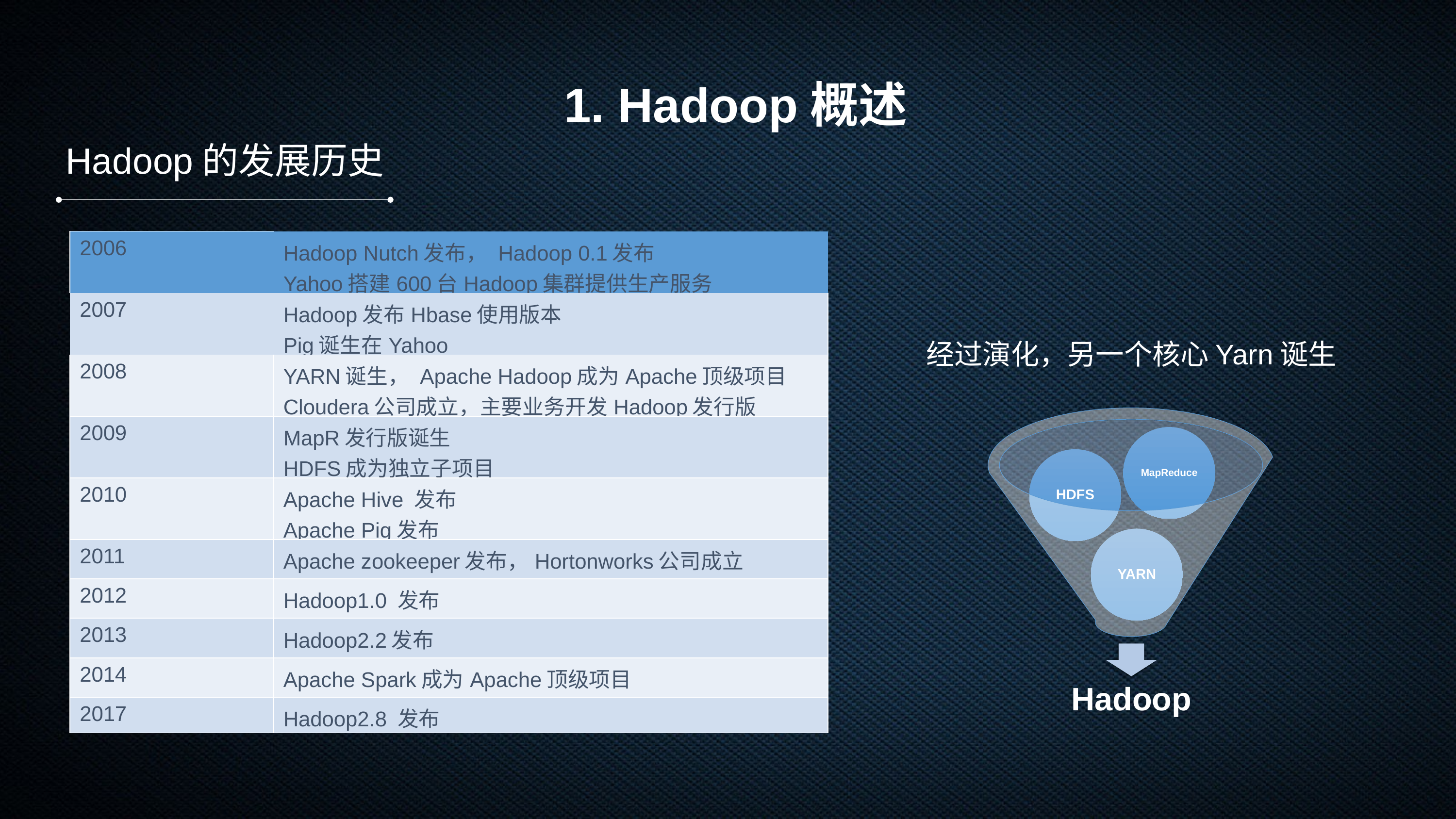

1. Hadoop概述
Hadoop的发展历史
| 2006 | Hadoop Nutch发布， Hadoop 0.1发布 Yahoo搭建600台Hadoop集群提供生产服务 |
| --- | --- |
| 2007 | Hadoop发布Hbase使用版本 Pig诞生在Yahoo |
| 2008 | YARN诞生， Apache Hadoop成为Apache顶级项目 Cloudera公司成立，主要业务开发Hadoop发行版 |
| 2009 | MapR发行版诞生 HDFS成为独立子项目 |
| 2010 | Apache Hive 发布 Apache Pig发布 |
| 2011 | Apache zookeeper发布，Hortonworks公司成立 |
| 2012 | Hadoop1.0 发布 |
| 2013 | Hadoop2.2发布 |
| 2014 | Apache Spark成为Apache顶级项目 |
| 2017 | Hadoop2.8 发布 |
经过演化，另一个核心Yarn诞生

Hadoop
YARN
HDFS
MapReduce